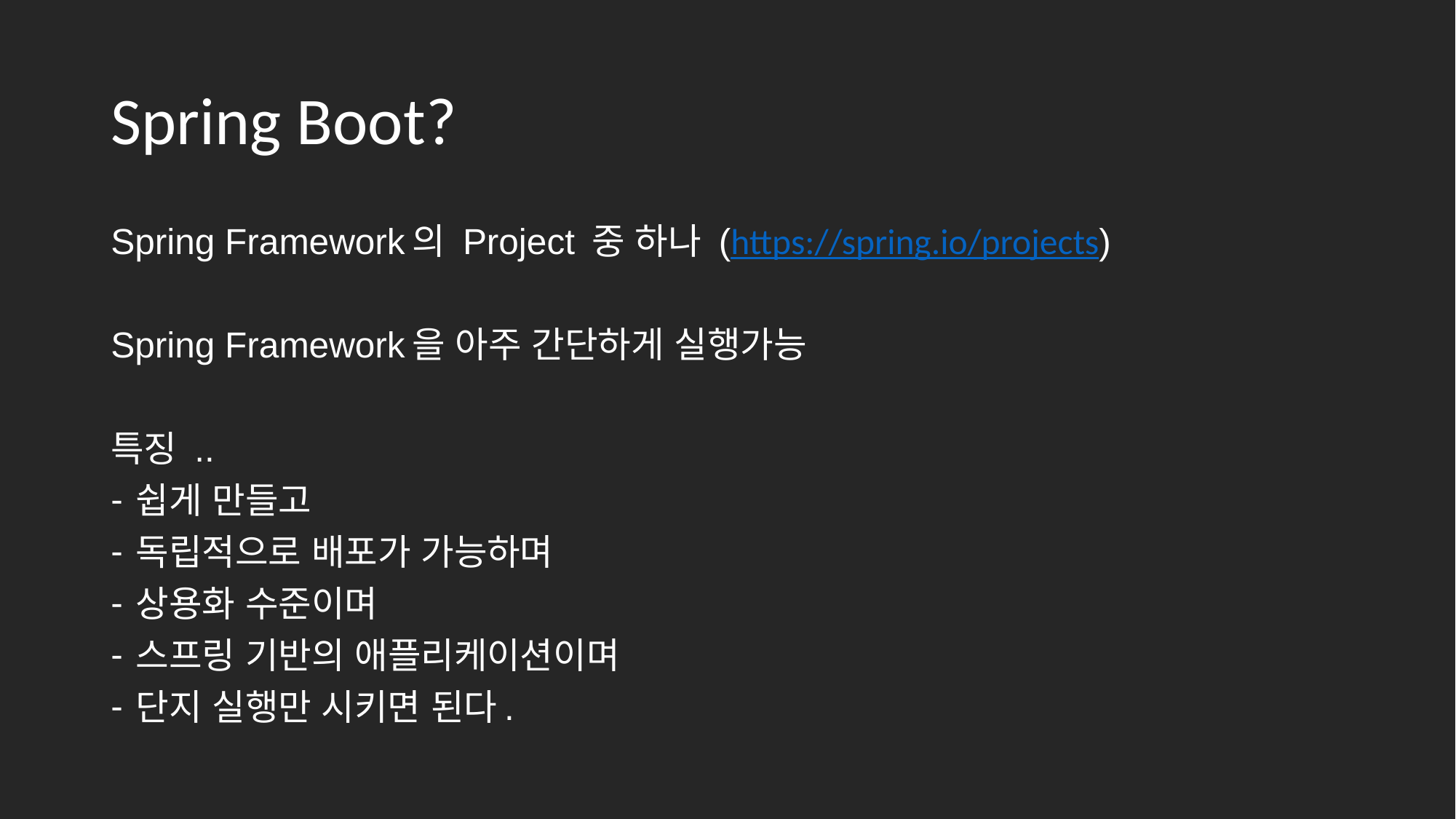

# Spring Boot?
Spring Framework의 Project 중 하나 (https://spring.io/projects)

Spring Framework을 아주 간단하게 실행가능

특징 ..
쉽게 만들고
독립적으로 배포가 가능하며
상용화 수준이며
스프링 기반의 애플리케이션이며
단지 실행만 시키면 된다.